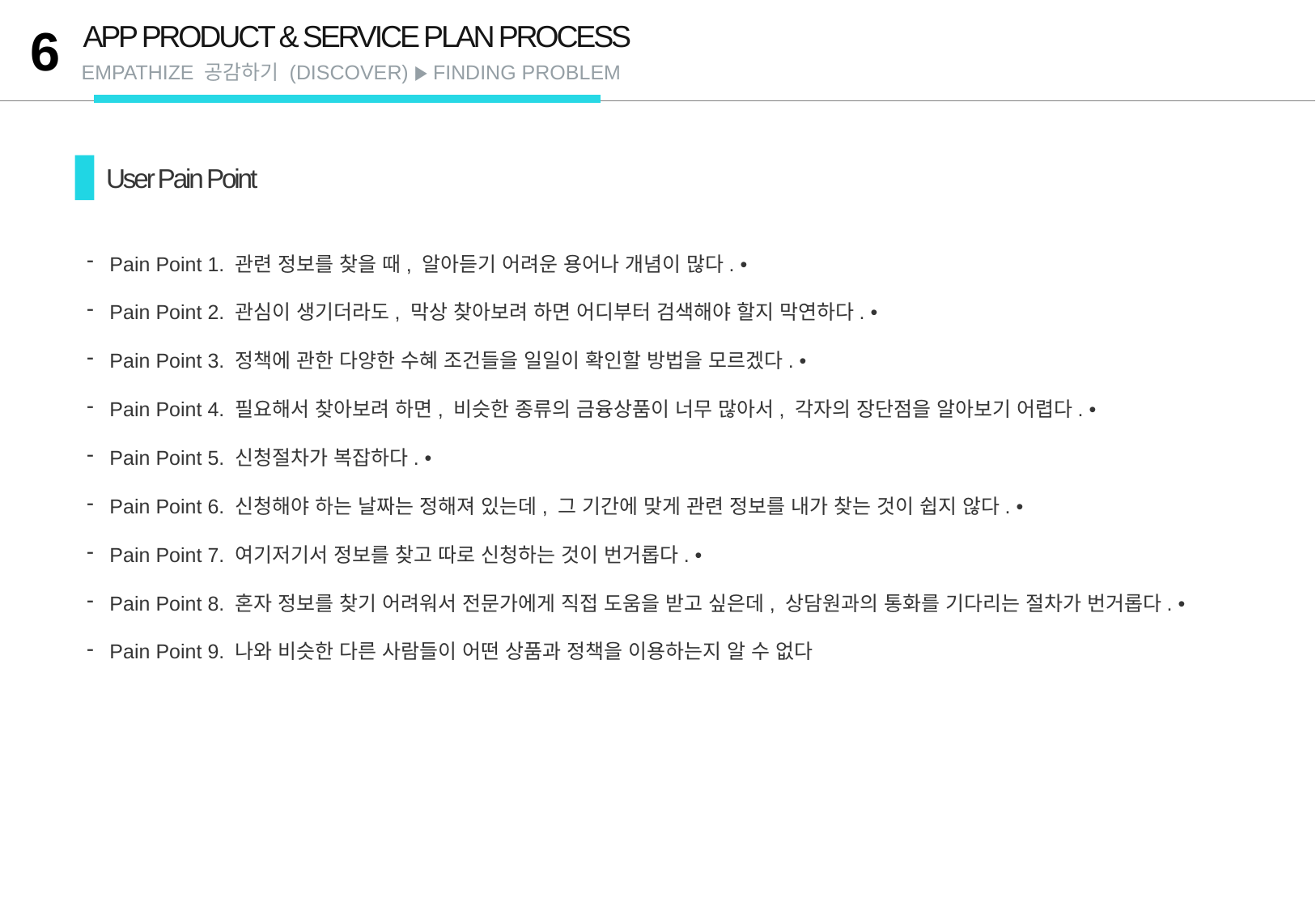

APP PRODUCT & SERVICE PLAN PROCESS
6
EMPATHIZE 공감하기 (DISCOVER) ▶ FINDING PROBLEM
User Pain Point

Pain Point 1. 관련 정보를 찾을 때, 알아듣기 어려운 용어나 개념이 많다. •
Pain Point 2. 관심이 생기더라도, 막상 찾아보려 하면 어디부터 검색해야 할지 막연하다. •
Pain Point 3. 정책에 관한 다양한 수혜 조건들을 일일이 확인할 방법을 모르겠다. •
Pain Point 4. 필요해서 찾아보려 하면, 비슷한 종류의 금융상품이 너무 많아서, 각자의 장단점을 알아보기 어렵다. •
Pain Point 5. 신청절차가 복잡하다. •
Pain Point 6. 신청해야 하는 날짜는 정해져 있는데, 그 기간에 맞게 관련 정보를 내가 찾는 것이 쉽지 않다. •
Pain Point 7. 여기저기서 정보를 찾고 따로 신청하는 것이 번거롭다. •
Pain Point 8. 혼자 정보를 찾기 어려워서 전문가에게 직접 도움을 받고 싶은데, 상담원과의 통화를 기다리는 절차가 번거롭다. •
Pain Point 9. 나와 비슷한 다른 사람들이 어떤 상품과 정책을 이용하는지 알 수 없다
내용 입력